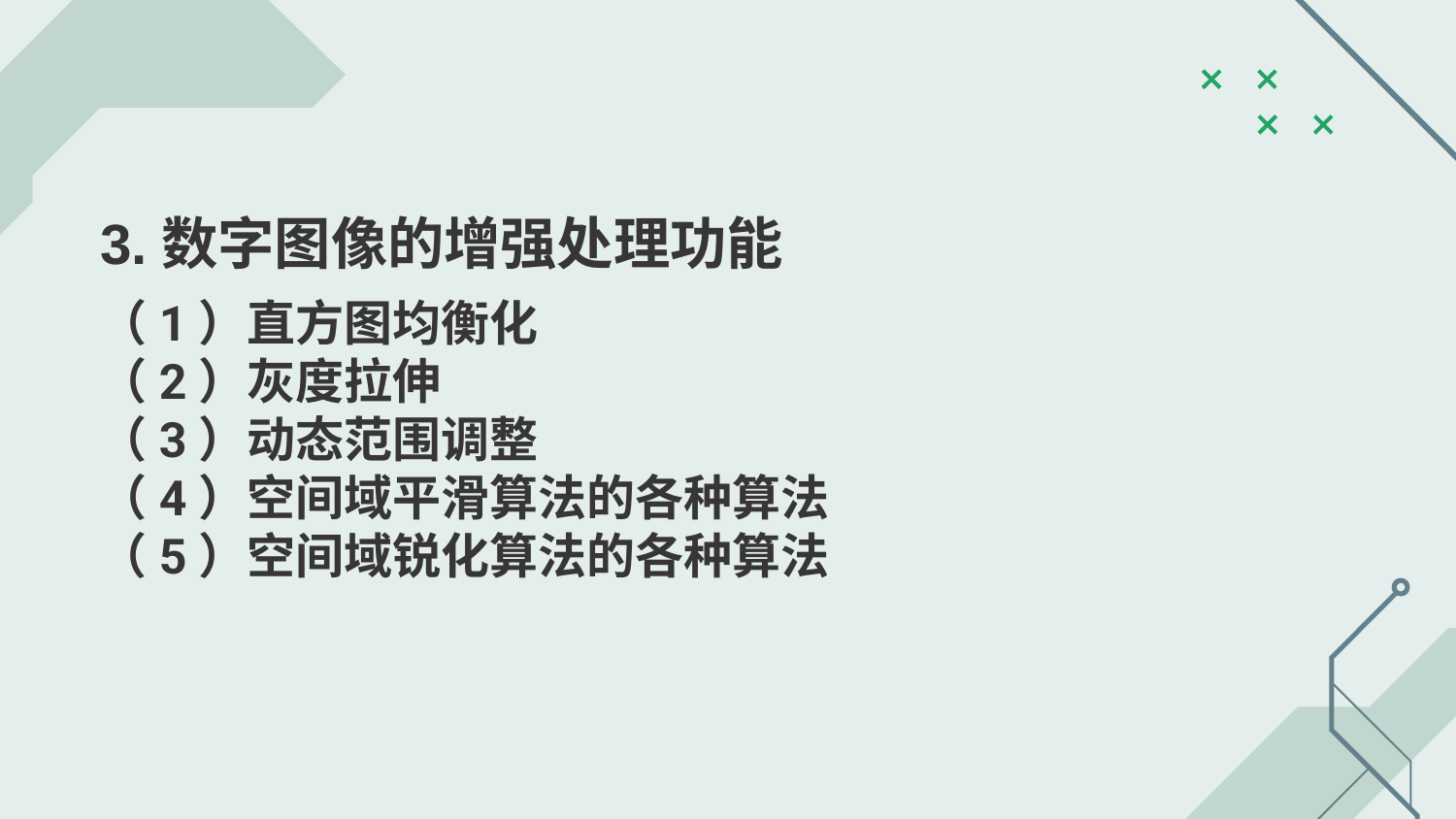

（1）直方图均衡化
（2）灰度拉伸
（3）动态范围调整
（4）空间域平滑算法的各种算法
（5）空间域锐化算法的各种算法
# 3.数字图像的增强处理功能